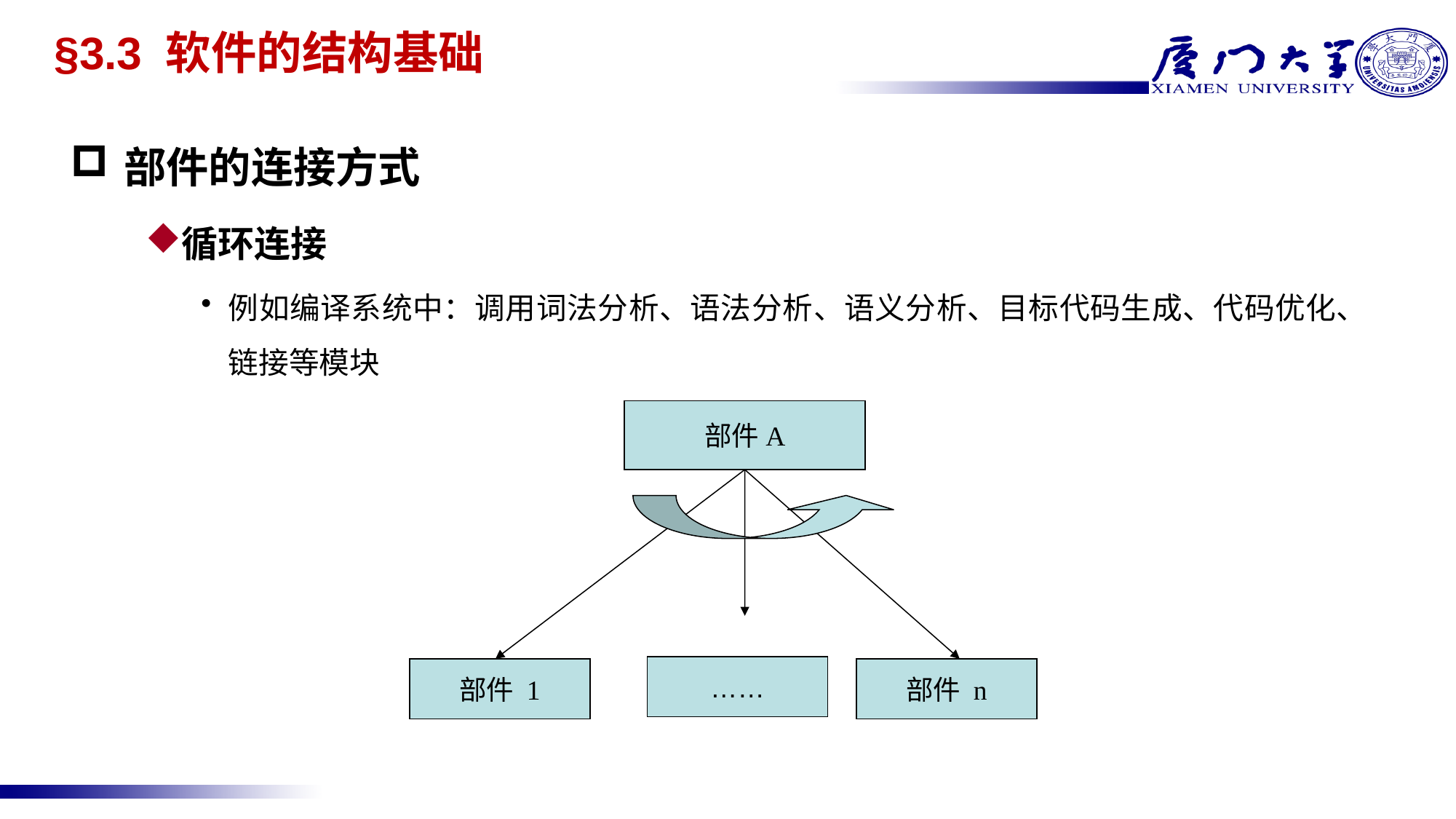

# §3.3 软件的结构基础
部件的连接方式
循环连接
例如编译系统中：调用词法分析、语法分析、语义分析、目标代码生成、代码优化、链接等模块

部件A

……
部件 1
部件 n